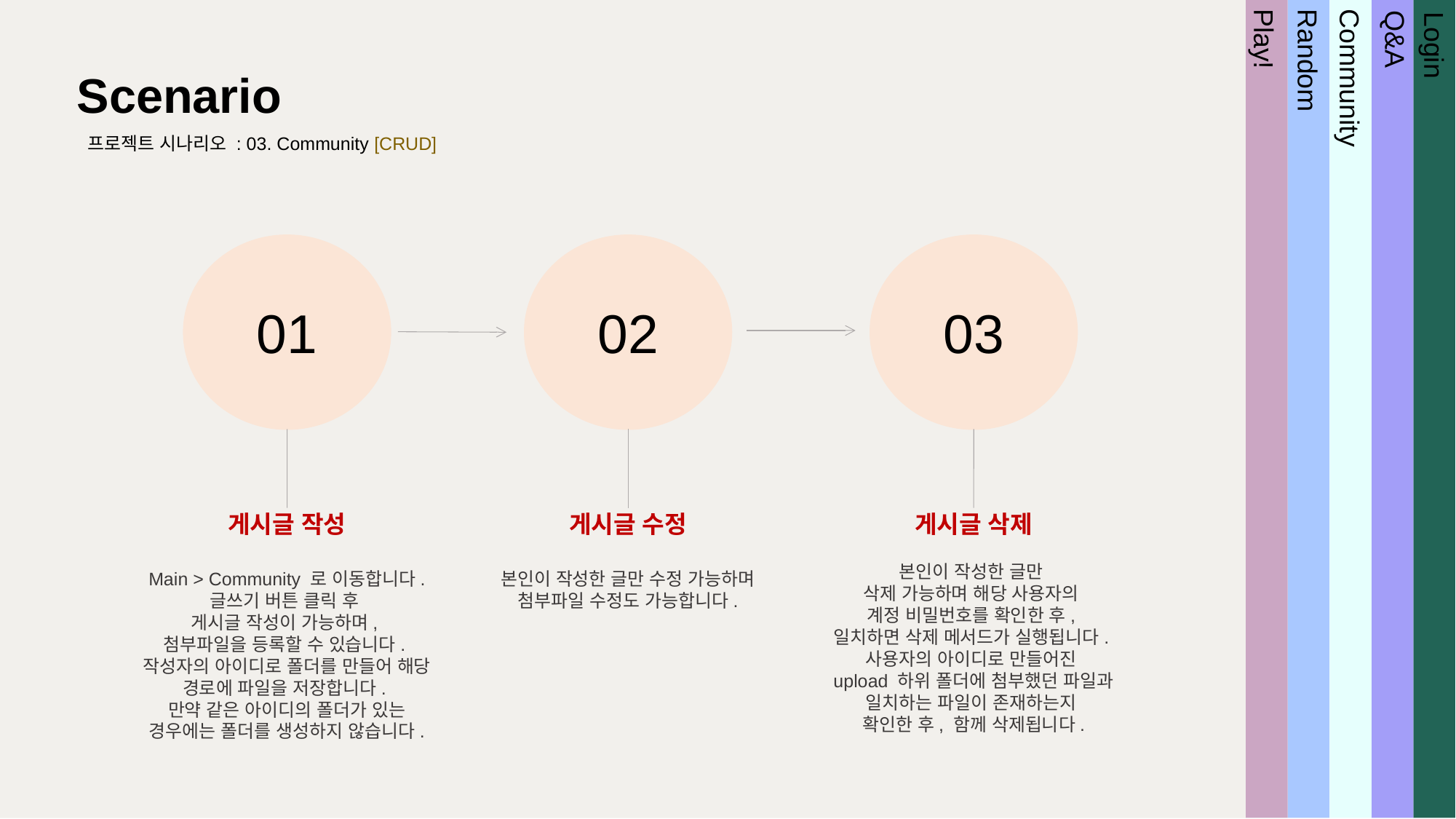

Scenario
프로젝트 시나리오 : 03. Community [CRUD]
Community
Random
Play!
Login
Q&A

01
02
03
게시글 작성

Main > Community 로 이동합니다. 글쓰기 버튼 클릭 후
게시글 작성이 가능하며,
첨부파일을 등록할 수 있습니다.
작성자의 아이디로 폴더를 만들어 해당 경로에 파일을 저장합니다.
만약 같은 아이디의 폴더가 있는 경우에는 폴더를 생성하지 않습니다.
게시글 수정

본인이 작성한 글만 수정 가능하며 첨부파일 수정도 가능합니다.
게시글 삭제

본인이 작성한 글만
삭제 가능하며 해당 사용자의
계정 비밀번호를 확인한 후,
일치하면 삭제 메서드가 실행됩니다.
사용자의 아이디로 만들어진
upload 하위 폴더에 첨부했던 파일과 일치하는 파일이 존재하는지
확인한 후, 함께 삭제됩니다.